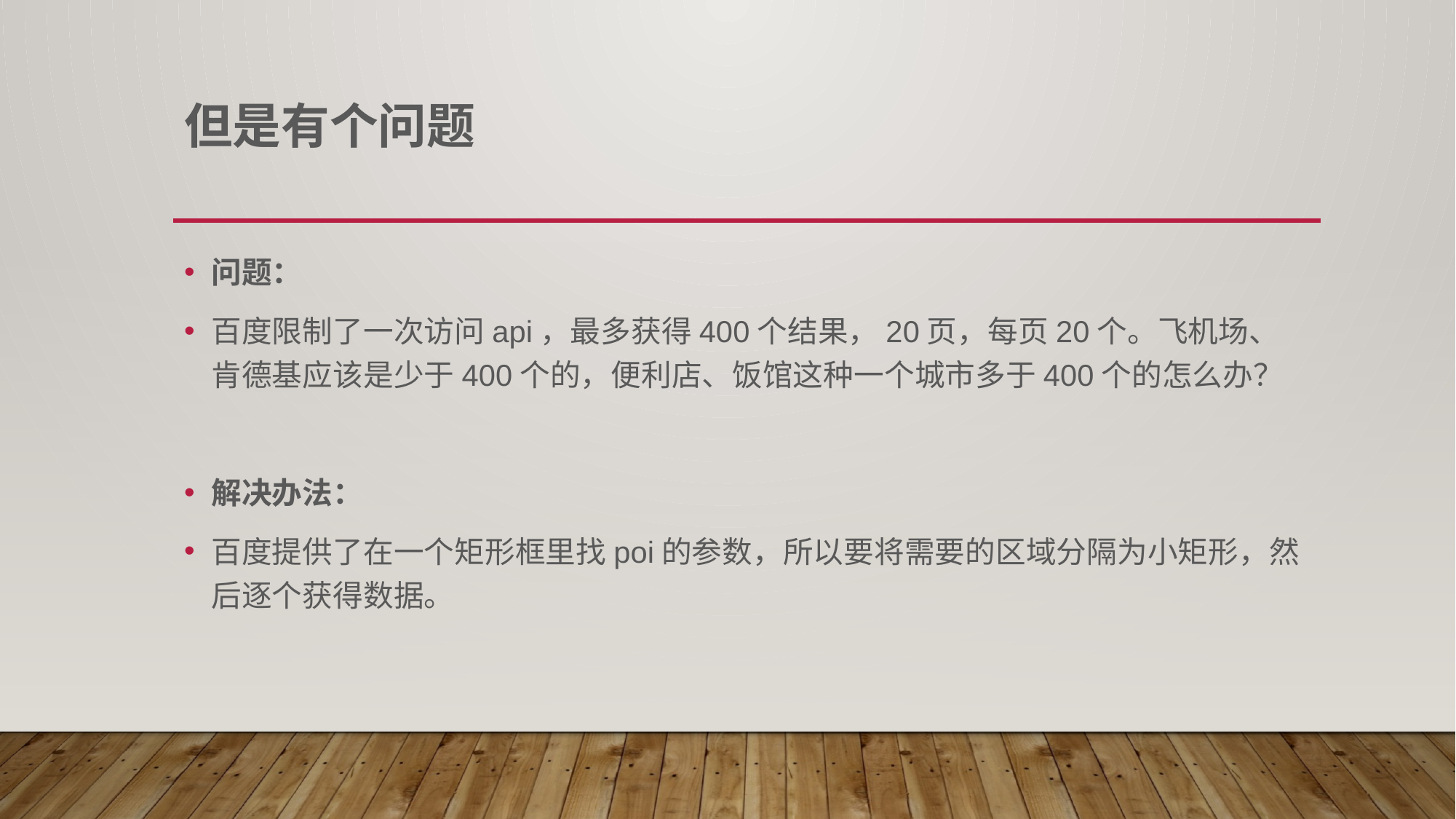

# 但是有个问题
问题：
百度限制了一次访问api，最多获得400个结果，20页，每页20个。飞机场、肯德基应该是少于400个的，便利店、饭馆这种一个城市多于400个的怎么办？

解决办法：
百度提供了在一个矩形框里找poi的参数，所以要将需要的区域分隔为小矩形，然后逐个获得数据。